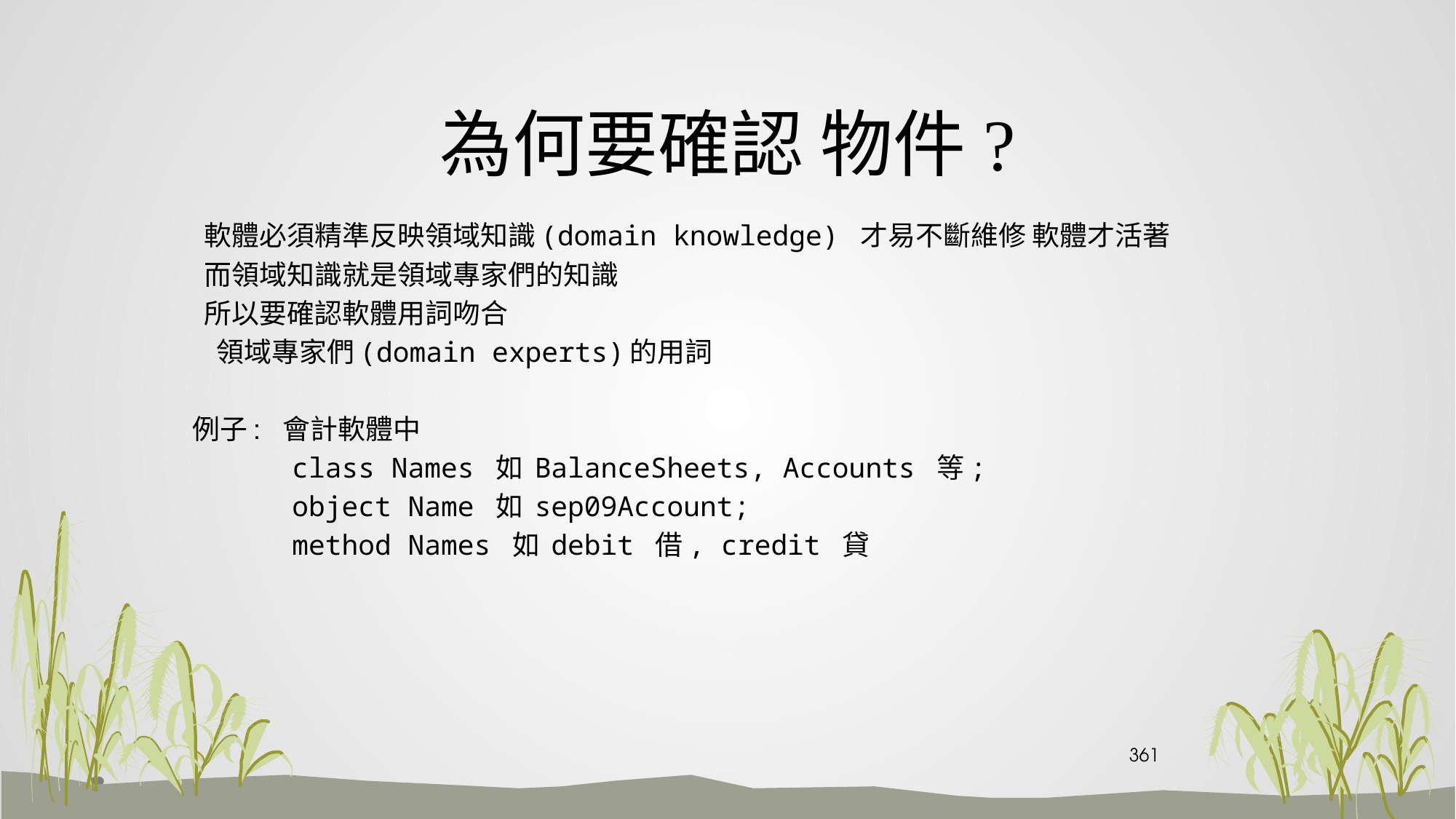

# 為何要確認 物件?
 軟體必須精準反映領域知識(domain knowledge) 才易不斷維修 軟體才活著
 而領域知識就是領域專家們的知識
 所以要確認軟體用詞吻合
   領域專家們(domain experts)的用詞

例子: 會計軟體中
      class Names 如 BalanceSheets, Accounts 等;
      object Name 如 sep09Account;
      method Names 如 debit 借, credit 貸
361